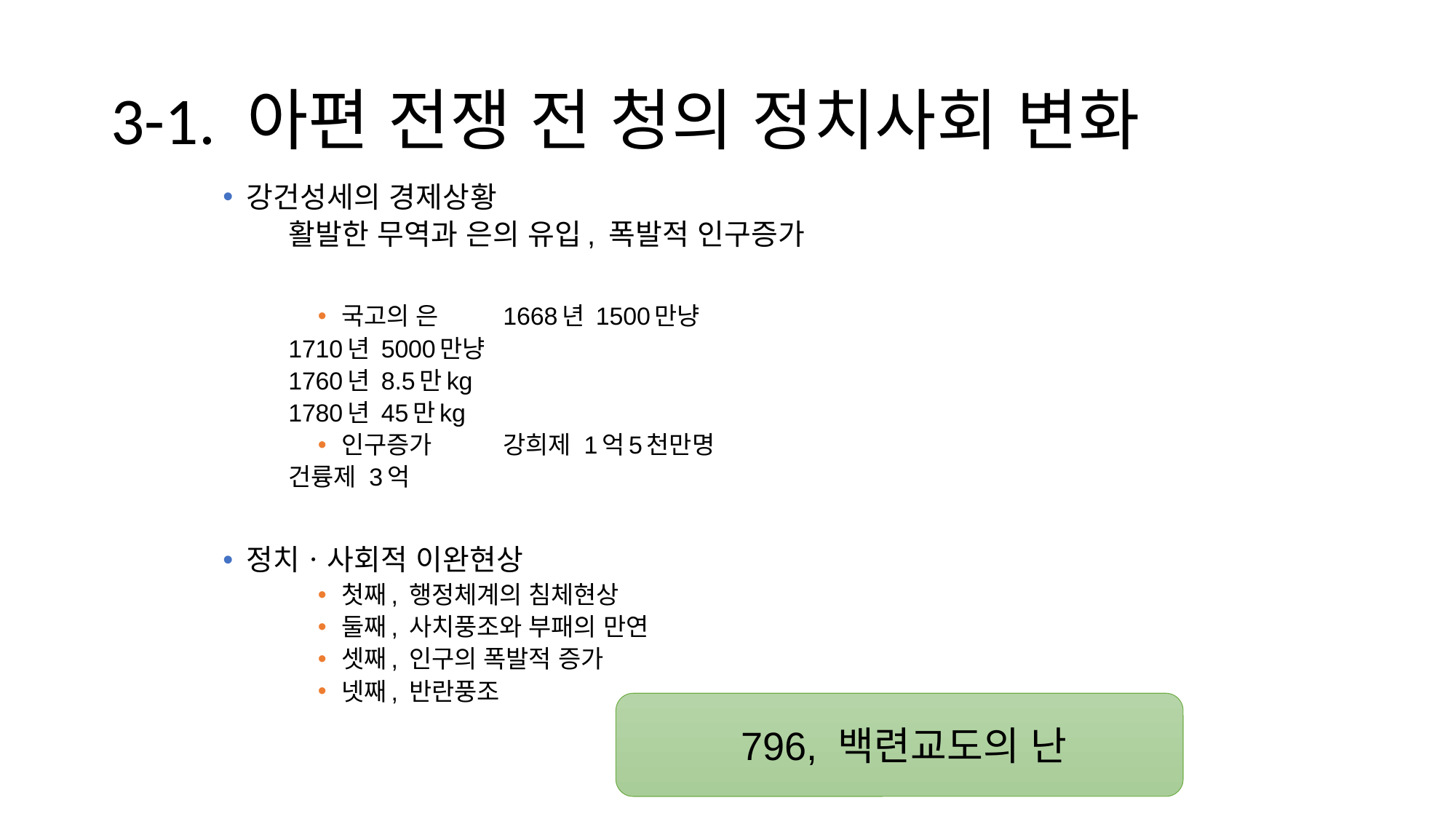

# 3-1. 아편 전쟁 전 청의 정치사회 변화
강건성세의 경제상황
	활발한 무역과 은의 유입, 폭발적 인구증가

국고의 은	1668년 1500만냥
			1710년 5000만냥
			1760년 8.5만kg
			1780년 45만kg
인구증가 	강희제	1억5천만명
			건륭제 	3억

정치ㆍ사회적 이완현상
첫째, 행정체계의 침체현상
둘째, 사치풍조와 부패의 만연
셋째, 인구의 폭발적 증가
넷째, 반란풍조

796, 백련교도의 난